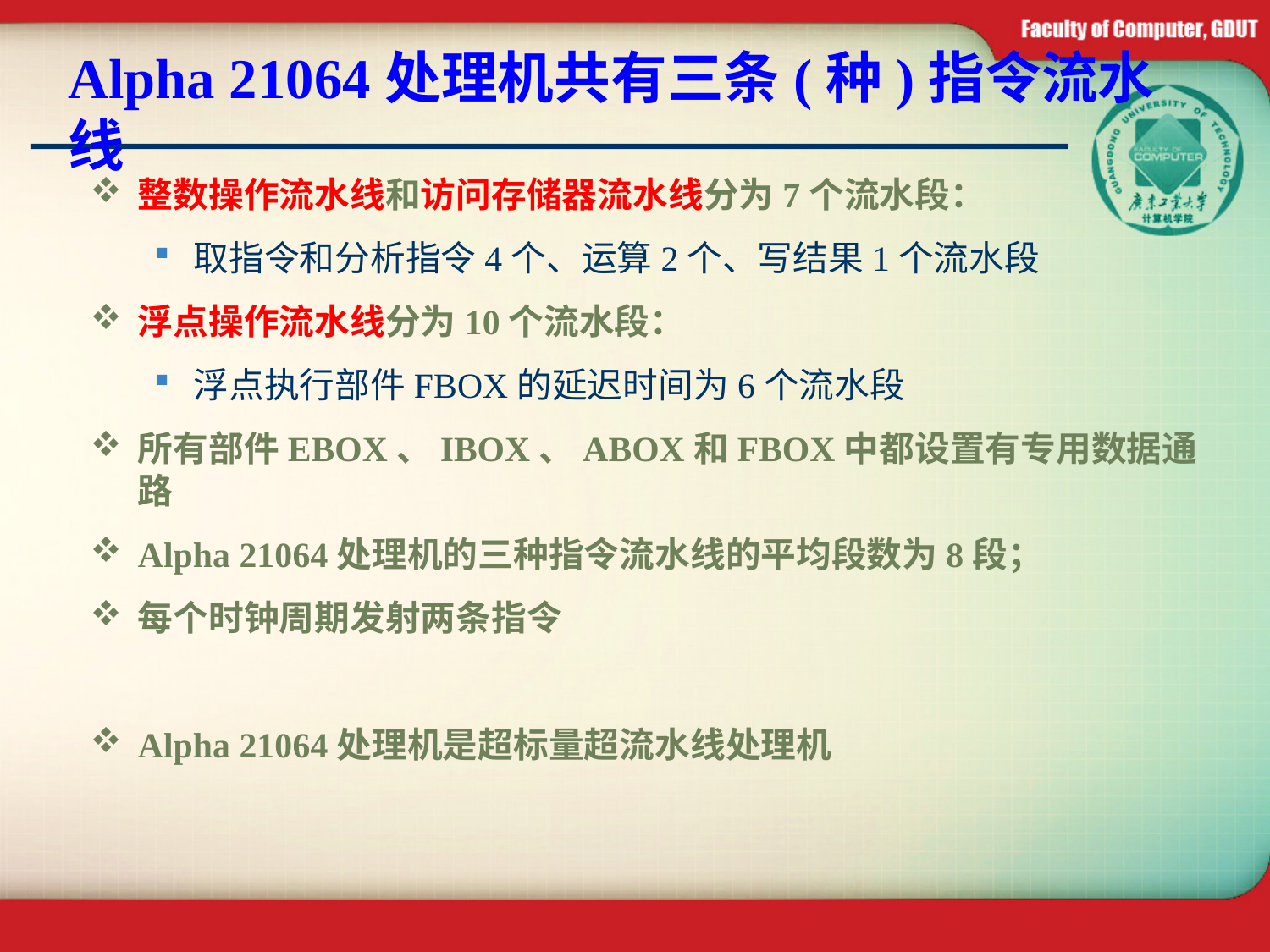

# Alpha 21064处理机共有三条(种)指令流水线
整数操作流水线和访问存储器流水线分为7个流水段：
取指令和分析指令4个、运算2个、写结果1个流水段
浮点操作流水线分为10个流水段：
浮点执行部件FBOX的延迟时间为6个流水段
所有部件EBOX、IBOX、ABOX和FBOX中都设置有专用数据通路
Alpha 21064处理机的三种指令流水线的平均段数为8段；
每个时钟周期发射两条指令

Alpha 21064处理机是超标量超流水线处理机